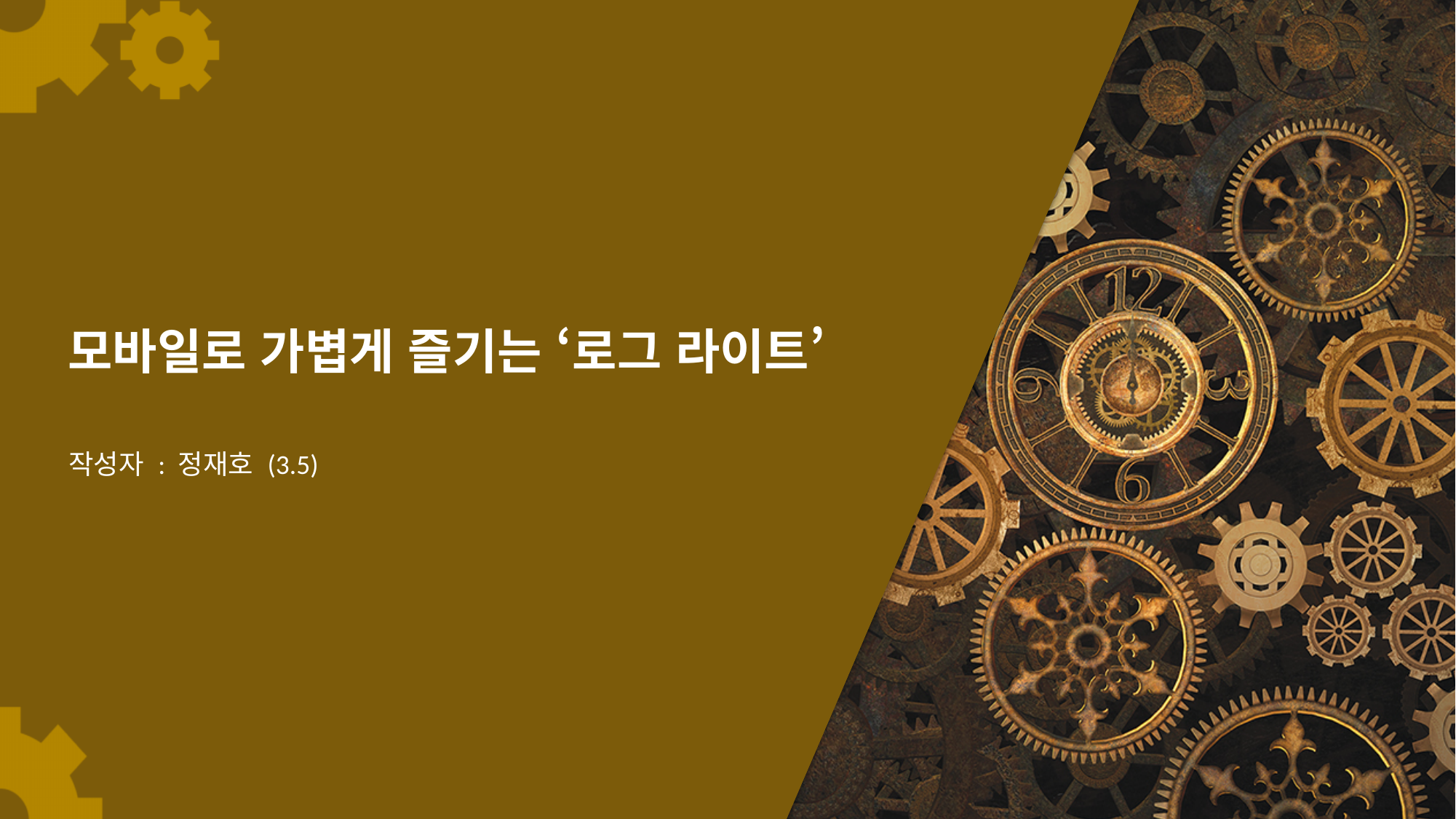

# 모바일로 가볍게 즐기는 ‘로그 라이트’
작성자 : 정재호 (3.5)